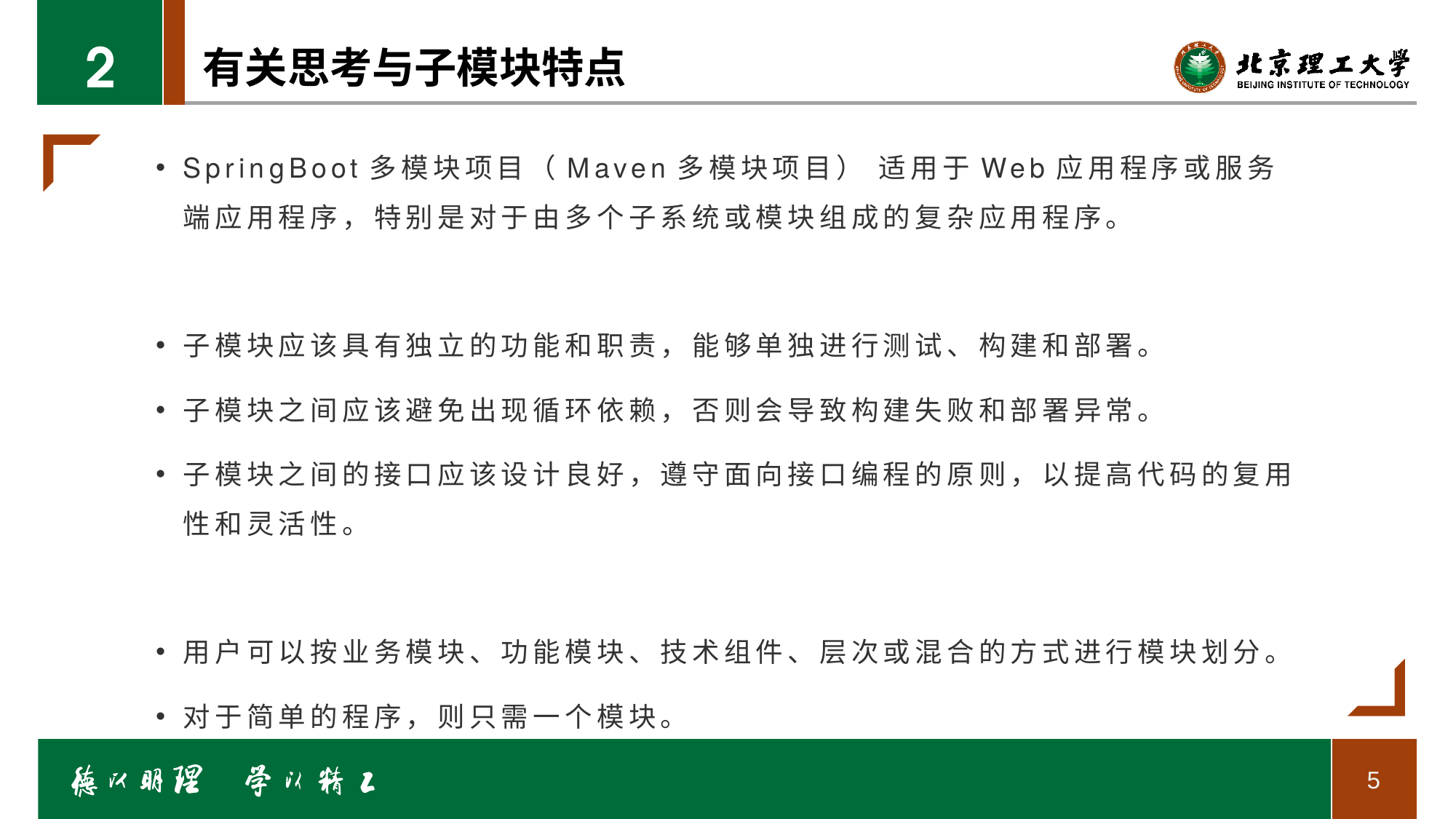

2
# 有关思考与子模块特点

SpringBoot多模块项目（Maven多模块项目） 适用于Web应用程序或服务端应用程序，特别是对于由多个子系统或模块组成的复杂应用程序。

子模块应该具有独立的功能和职责，能够单独进行测试、构建和部署。
子模块之间应该避免出现循环依赖，否则会导致构建失败和部署异常。
子模块之间的接口应该设计良好，遵守面向接口编程的原则，以提高代码的复用性和灵活性。

用户可以按业务模块、功能模块、技术组件、层次或混合的方式进行模块划分。
对于简单的程序，则只需一个模块。